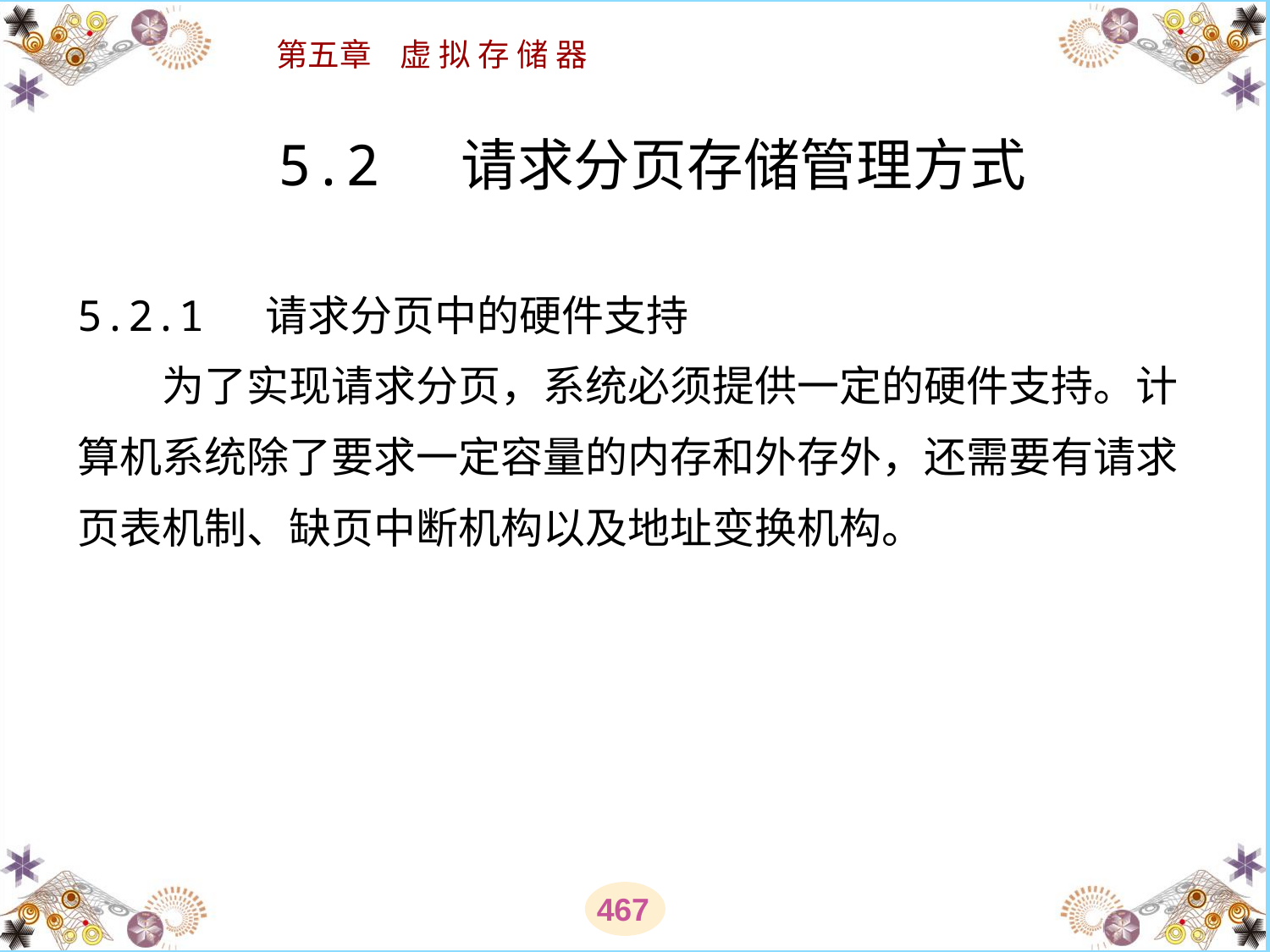

# 5.2  请求分页存储管理方式 5.2.1  请求分页中的硬件支持 　　为了实现请求分页，系统必须提供一定的硬件支持。计算机系统除了要求一定容量的内存和外存外，还需要有请求页表机制、缺页中断机构以及地址变换机构。